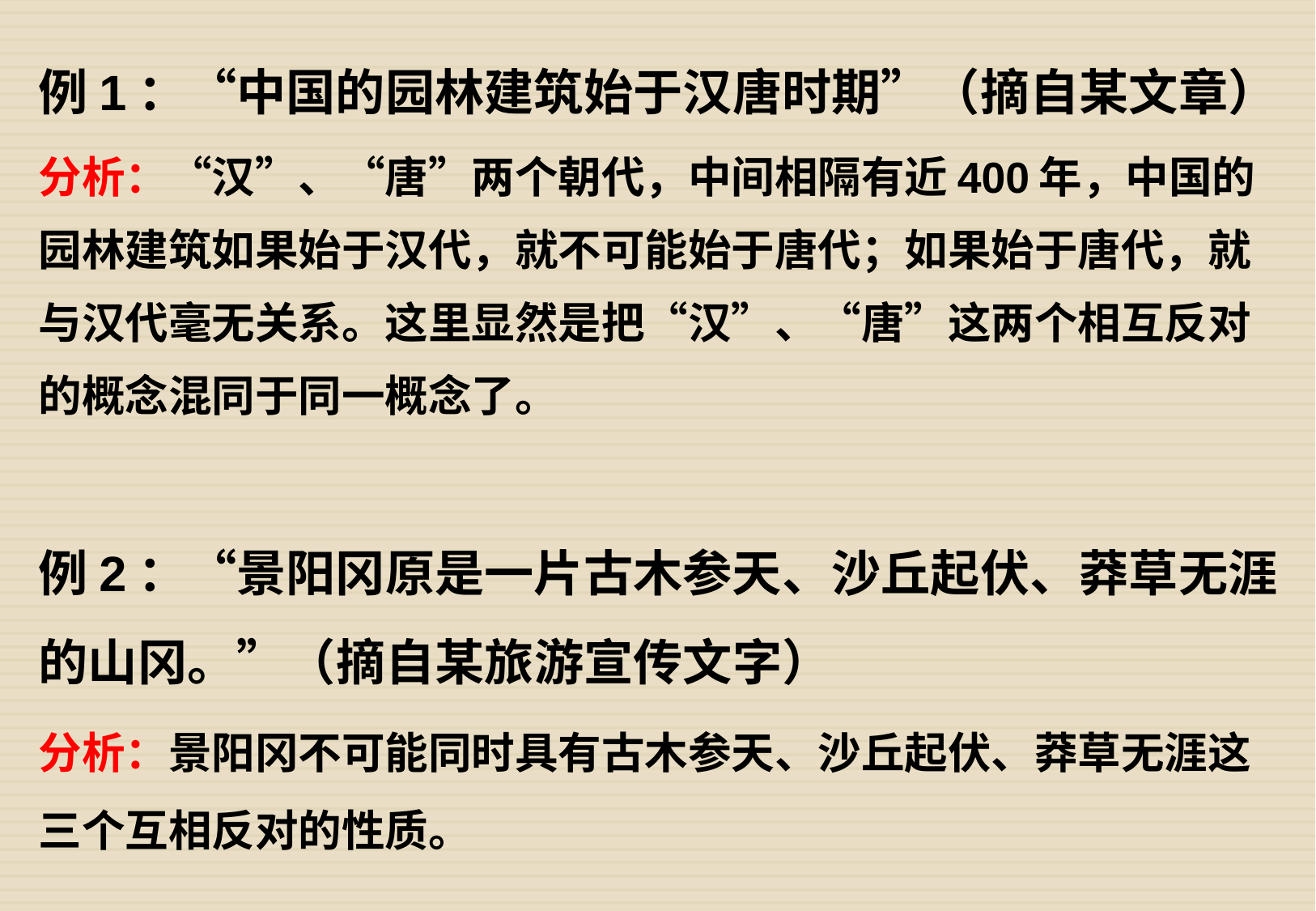

例1：“中国的园林建筑始于汉唐时期”（摘自某文章）
分析：“汉”、“唐”两个朝代，中间相隔有近400年，中国的园林建筑如果始于汉代，就不可能始于唐代；如果始于唐代，就与汉代毫无关系。这里显然是把“汉”、“唐”这两个相互反对的概念混同于同一概念了。

例2：“景阳冈原是一片古木参天、沙丘起伏、莽草无涯的山冈。”（摘自某旅游宣传文字）
分析：景阳冈不可能同时具有古木参天、沙丘起伏、莽草无涯这三个互相反对的性质。